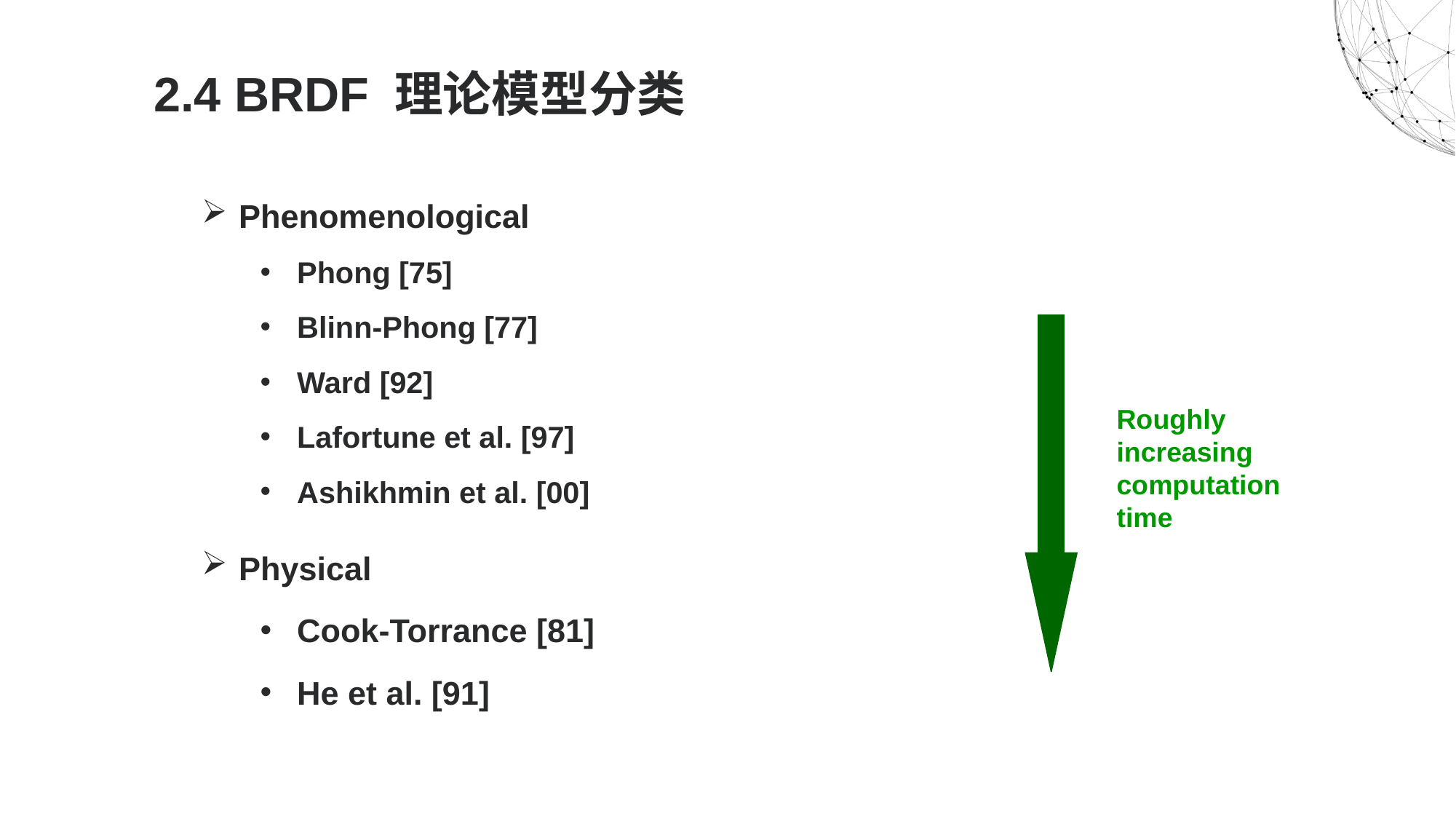

# 2.4 BRDF 理论模型分类
Phenomenological
Phong [75]
Blinn-Phong [77]
Ward [92]
Lafortune et al. [97]
Ashikhmin et al. [00]
Physical
Cook-Torrance [81]
He et al. [91]

Roughly
increasing
computation
time